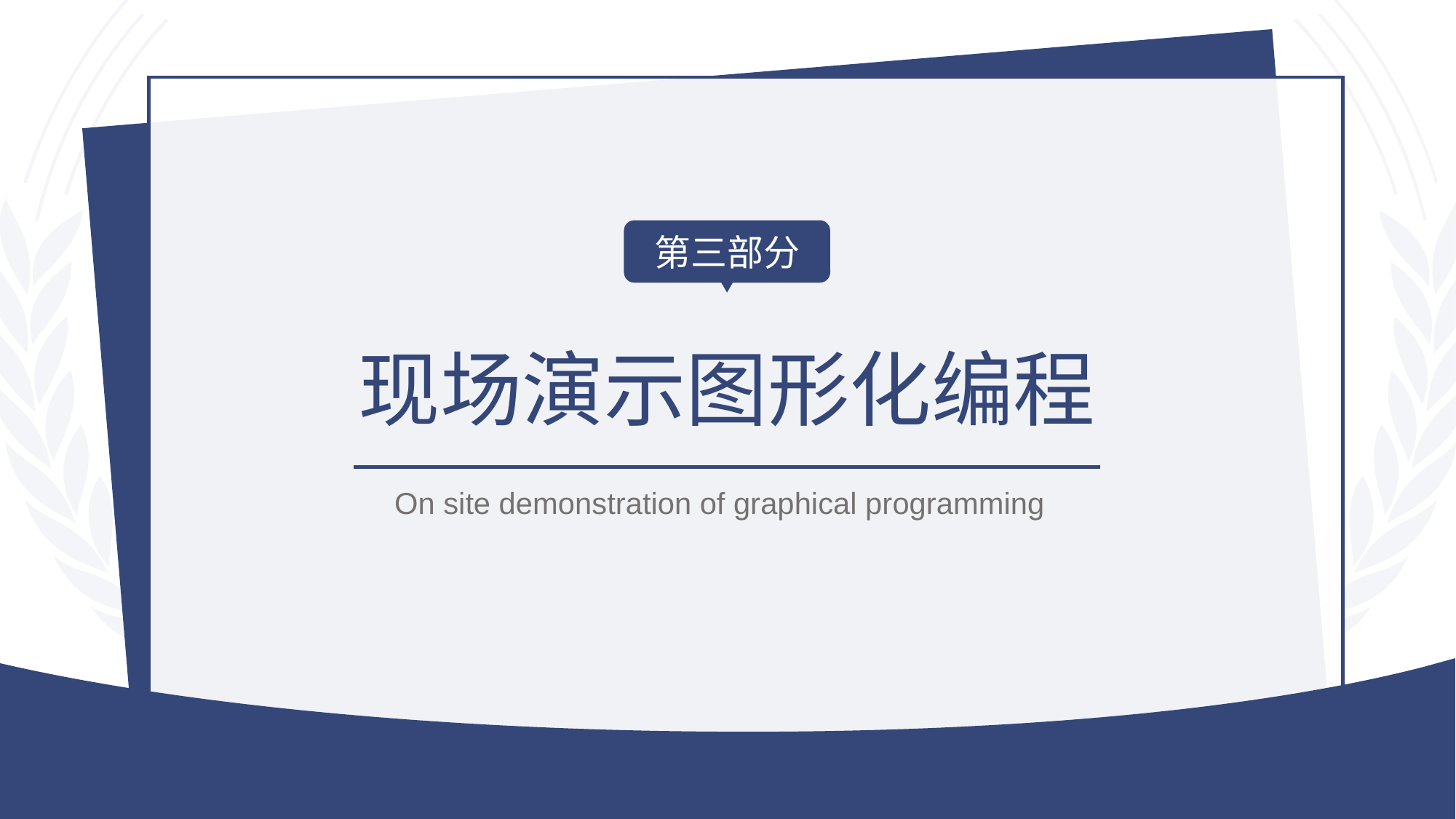

第三部分
现场演示图形化编程
On site demonstration of graphical programming